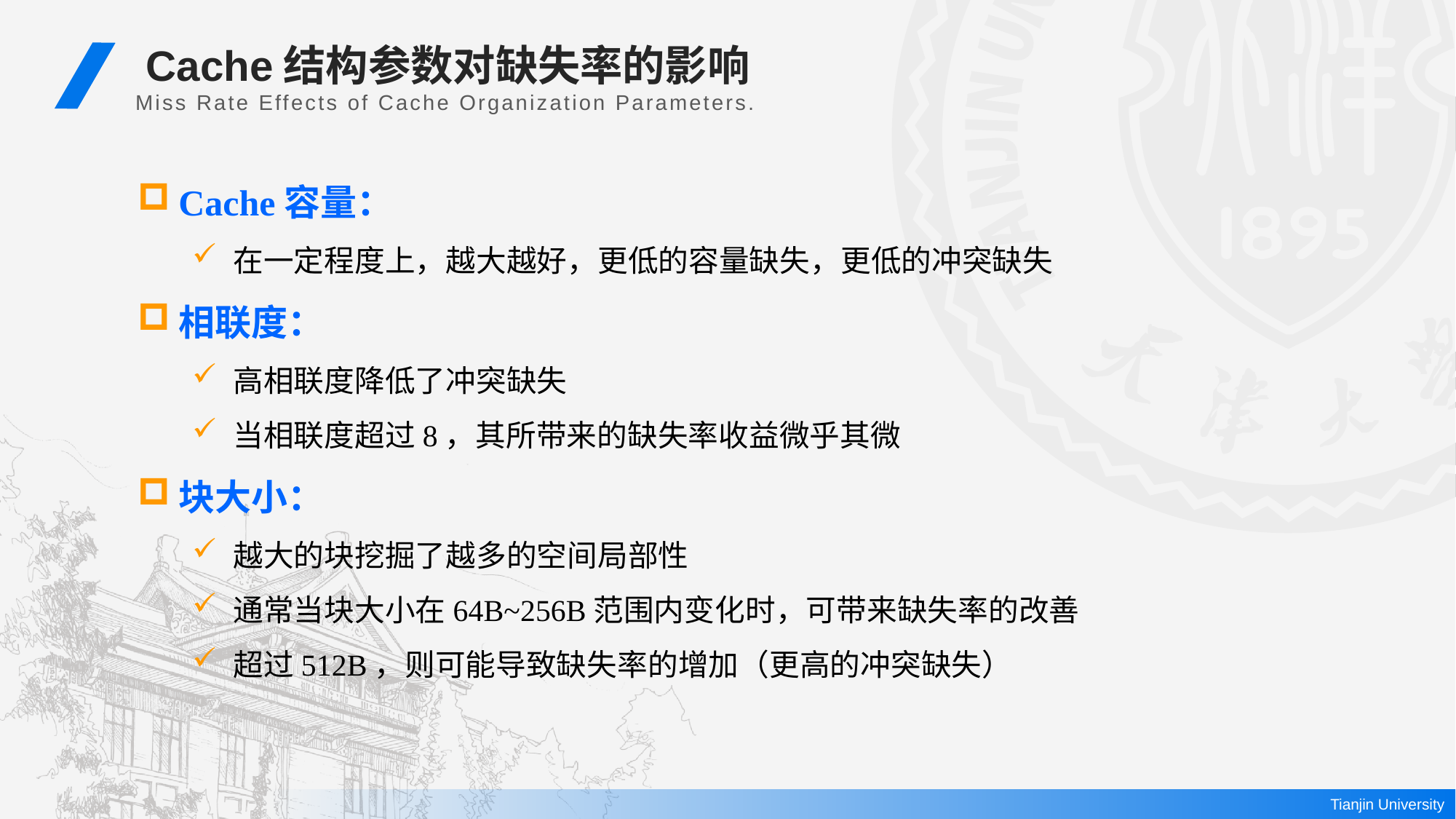

Cache结构参数对缺失率的影响
  Miss Rate Effects of Cache Organization Parameters.
Cache容量：
在一定程度上，越大越好，更低的容量缺失，更低的冲突缺失
相联度：
高相联度降低了冲突缺失
当相联度超过8，其所带来的缺失率收益微乎其微
块大小：
越大的块挖掘了越多的空间局部性
通常当块大小在64B~256B范围内变化时，可带来缺失率的改善
超过512B，则可能导致缺失率的增加（更高的冲突缺失）